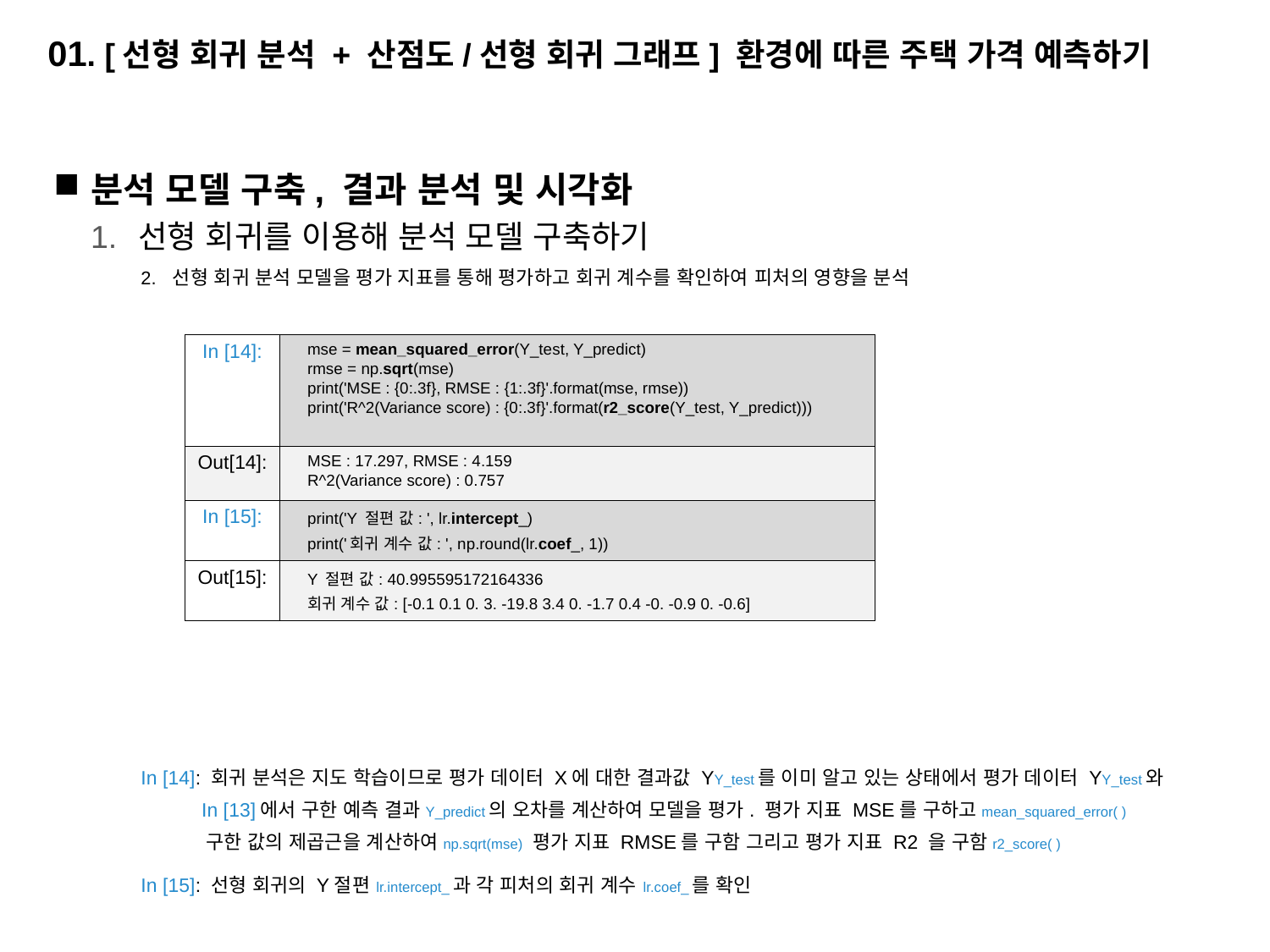

# 01. [선형 회귀 분석 + 산점도/선형 회귀 그래프] 환경에 따른 주택 가격 예측하기
분석 모델 구축, 결과 분석 및 시각화
선형 회귀를 이용해 분석 모델 구축하기
선형 회귀 분석 모델을 평가 지표를 통해 평가하고 회귀 계수를 확인하여 피처의 영향을 분석

In [14]: 회귀 분석은 지도 학습이므로 평가 데이터 X에 대한 결과값 YY_test를 이미 알고 있는 상태에서 평가 데이터 YY_test와
           In [13]에서 구한 예측 결과Y_predict의 오차를 계산하여 모델을 평가. 평가 지표 MSE를 구하고mean_squared_error( )
           구한 값의 제곱근을 계산하여np.sqrt(mse) 평가 지표 RMSE를 구함 그리고 평가 지표 R2 을 구함r2_score( )

In [15]: 선형 회귀의 Y절편 lr.intercept_과 각 피처의 회귀 계수 lr.coef_를 확인

| In [14]: | mse = mean\_squared\_error(Y\_test, Y\_predict) rmse = np.sqrt(mse) print('MSE : {0:.3f}, RMSE : {1:.3f}'.format(mse, rmse)) print('R^2(Variance score) : {0:.3f}'.format(r2\_score(Y\_test, Y\_predict))) |
| --- | --- |
| Out[14]: | MSE : 17.297, RMSE : 4.159 R^2(Variance score) : 0.757 |
| In [15]: | print('Y 절편 값: ', lr.intercept\_) print('회귀 계수 값: ', np.round(lr.coef\_, 1)) |
| Out[15]: | Y 절편 값: 40.995595172164336 회귀 계수 값: [-0.1 0.1 0. 3. -19.8 3.4 0. -1.7 0.4 -0. -0.9 0. -0.6] |